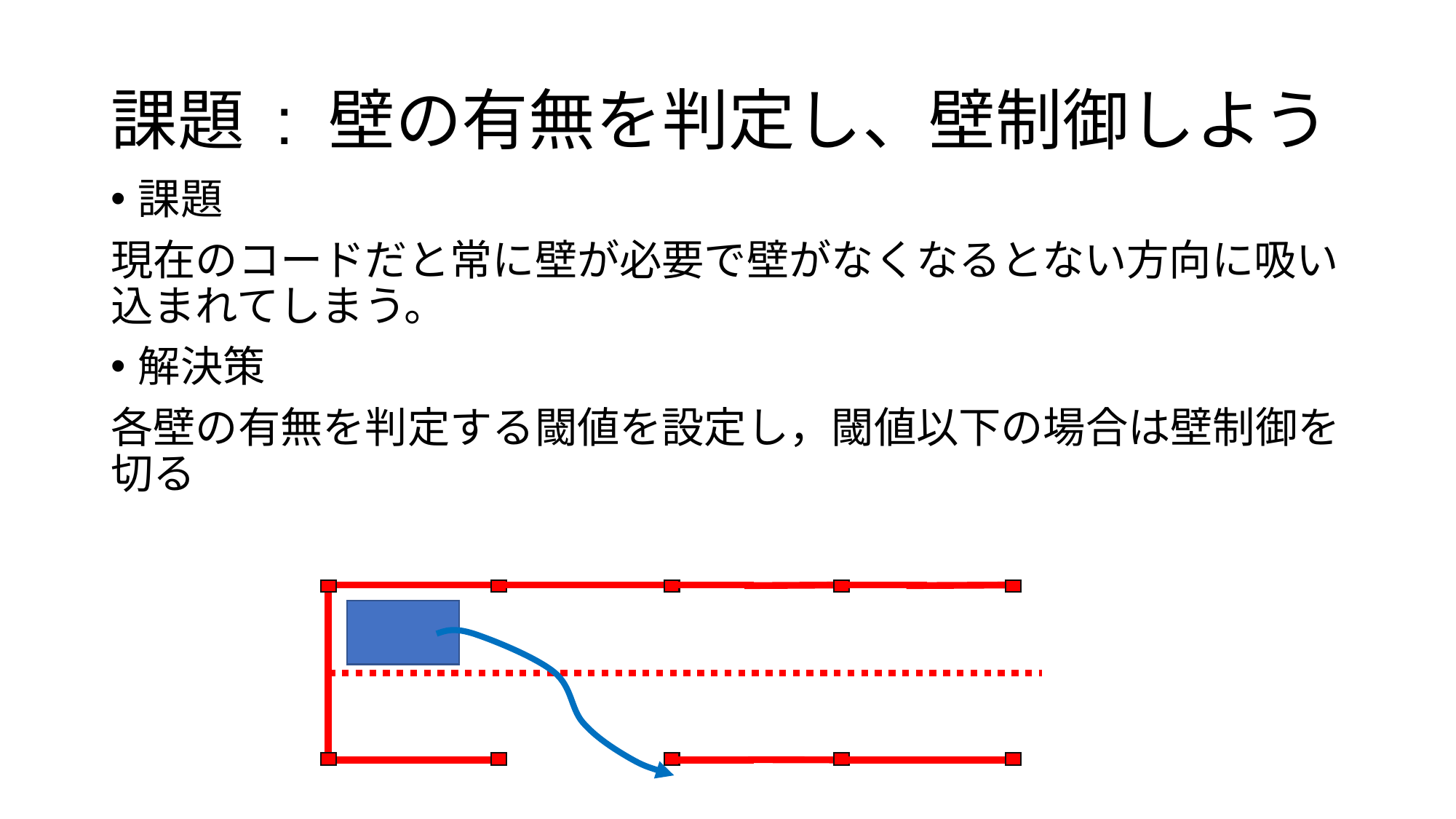

# 課題 : 壁の有無を判定し、壁制御しよう
課題
現在のコードだと常に壁が必要で壁がなくなるとない方向に吸い込まれてしまう。
解決策
各壁の有無を判定する閾値を設定し，閾値以下の場合は壁制御を切る